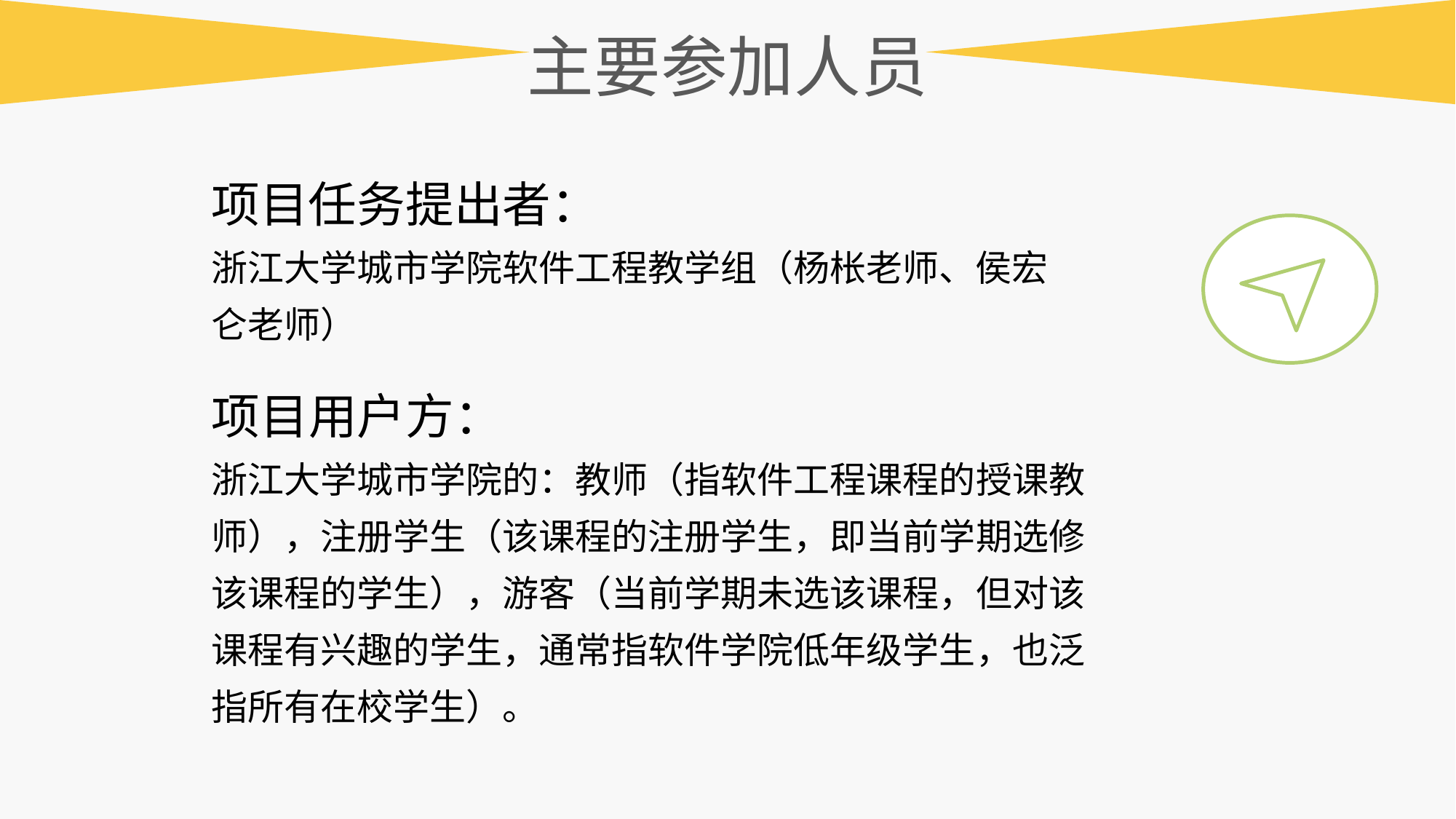

主要参加人员
项目任务提出者：
浙江大学城市学院软件工程教学组（杨枨老师、侯宏仑老师）

项目用户方：
浙江大学城市学院的：教师（指软件工程课程的授课教师），注册学生（该课程的注册学生，即当前学期选修该课程的学生），游客（当前学期未选该课程，但对该课程有兴趣的学生，通常指软件学院低年级学生，也泛指所有在校学生）。